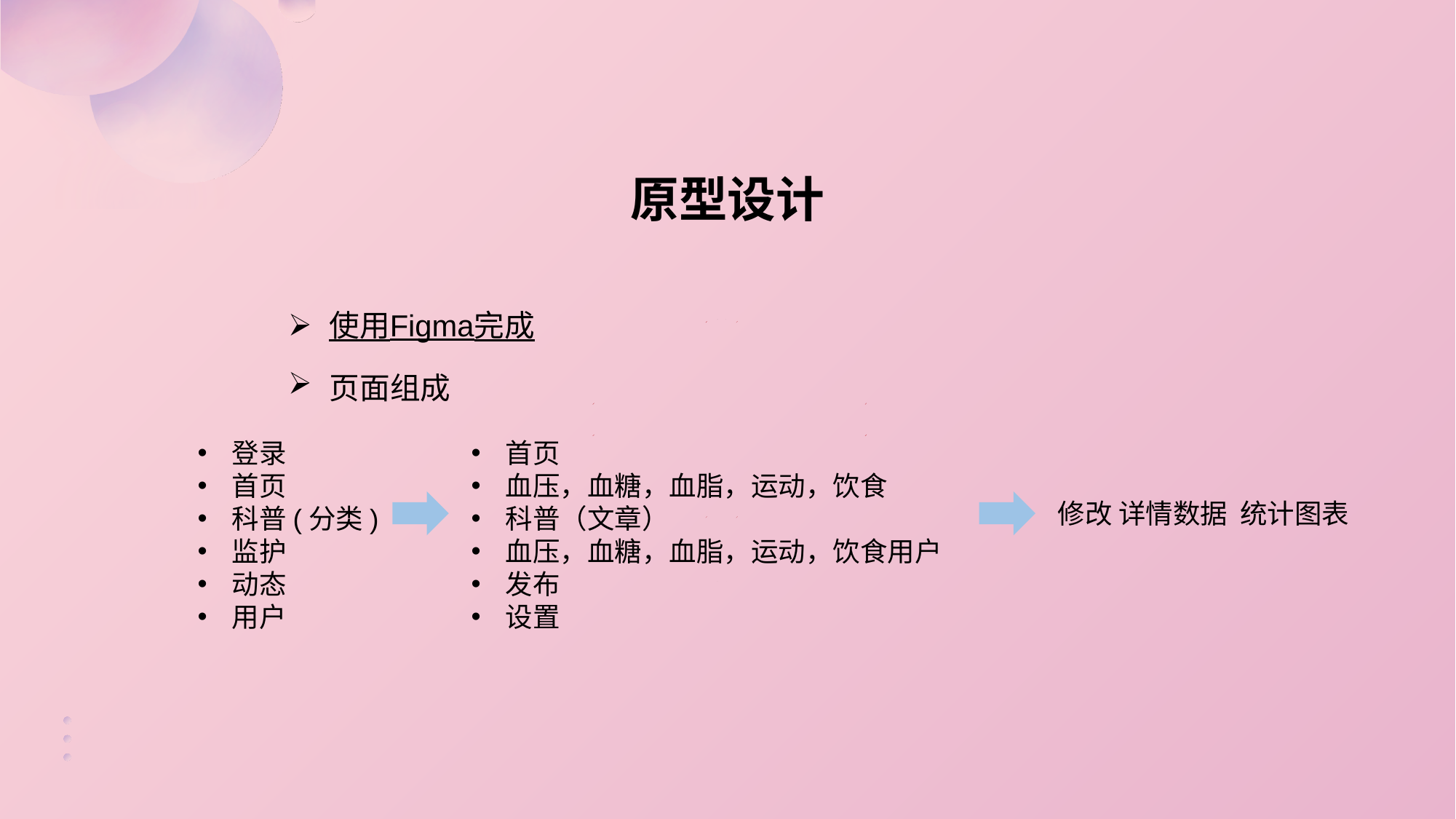

原型设计
使用Figma完成
页面组成

登录
首页
科普(分类)
监护
动态
用户
首页
血压，血糖，血脂，运动，饮食
科普（文章）
血压，血糖，血脂，运动，饮食用户
发布
设置

修改 详情数据  统计图表